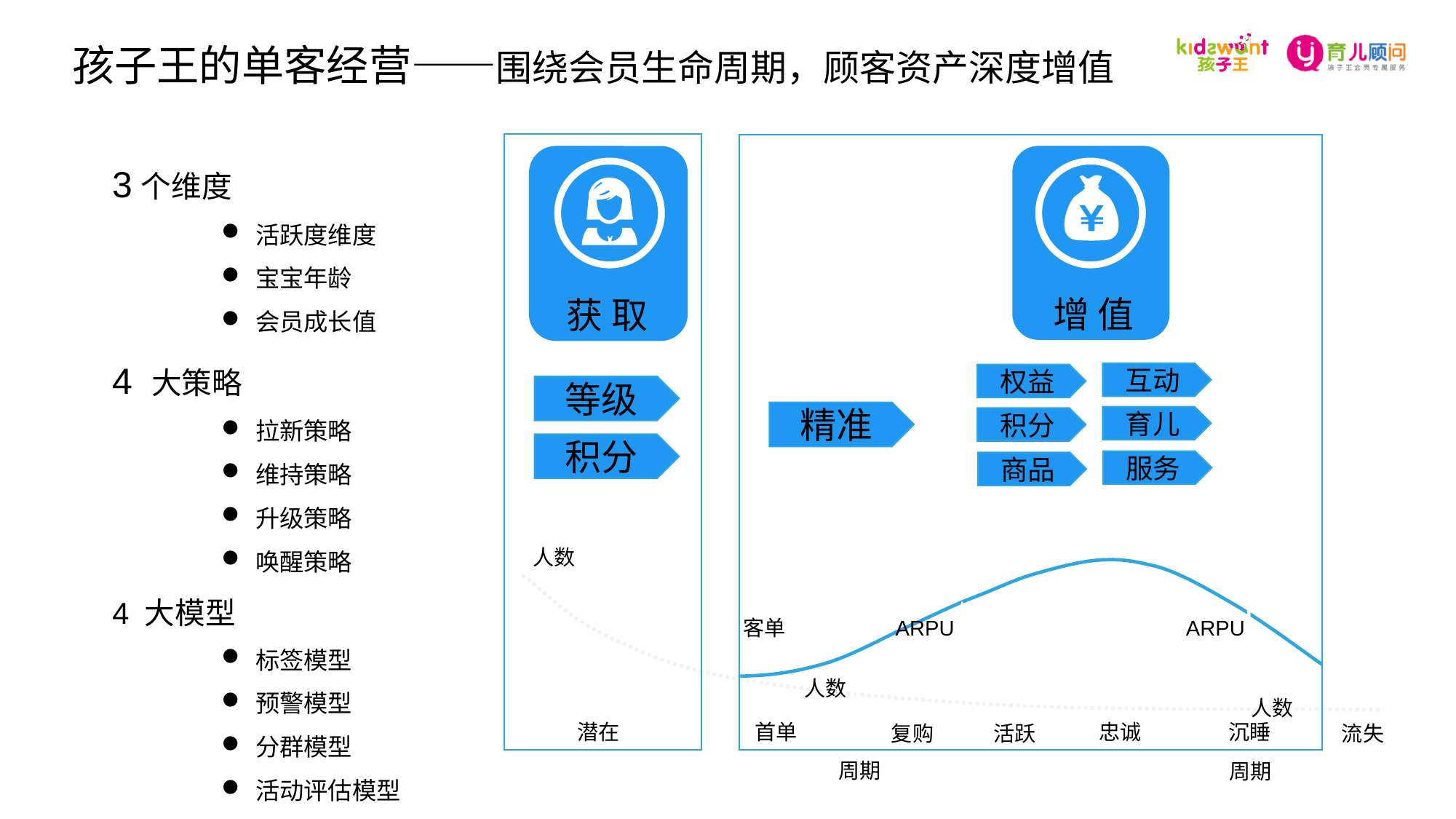

孩子王的单客经营——围绕会员生命周期，顾客资产深度增值
3个维度
活跃度维度
宝宝年龄
会员成长值
4 大策略
拉新策略
维持策略
升级策略
唤醒策略
4 大模型
标签模型
预警模型
分群模型
活动评估模型

增 值
获 取
互动
权益
等级
精准
育儿
积分
积分
服务
商品
人数

客单
ARPU
ARPU
人数
人数
潜在
首单
沉睡
忠诚
流失
活跃
复购
周期
周期